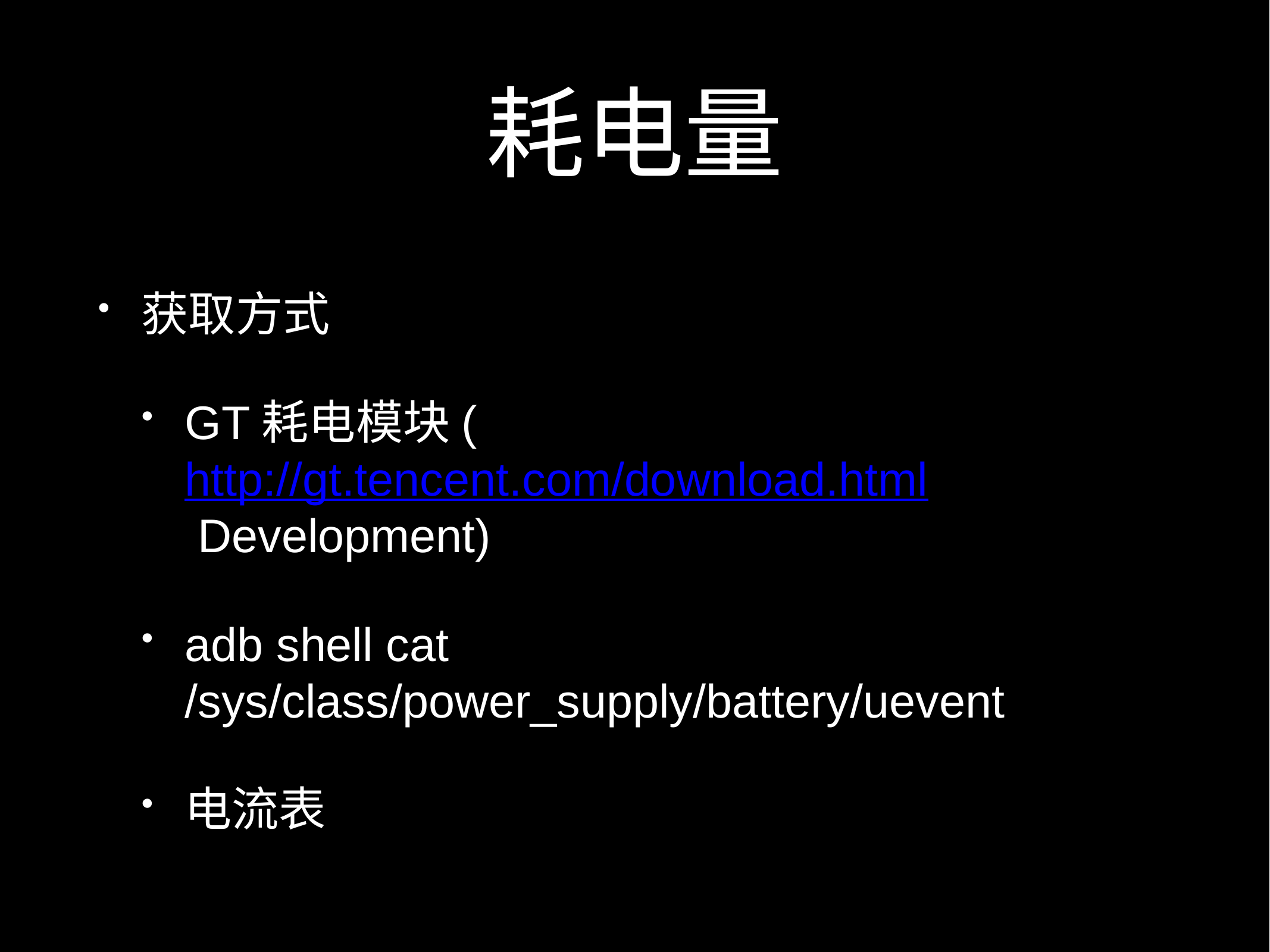

# 耗电量
获取方式
GT耗电模块(http://gt.tencent.com/download.html Development)
adb shell cat /sys/class/power_supply/battery/uevent
电流表